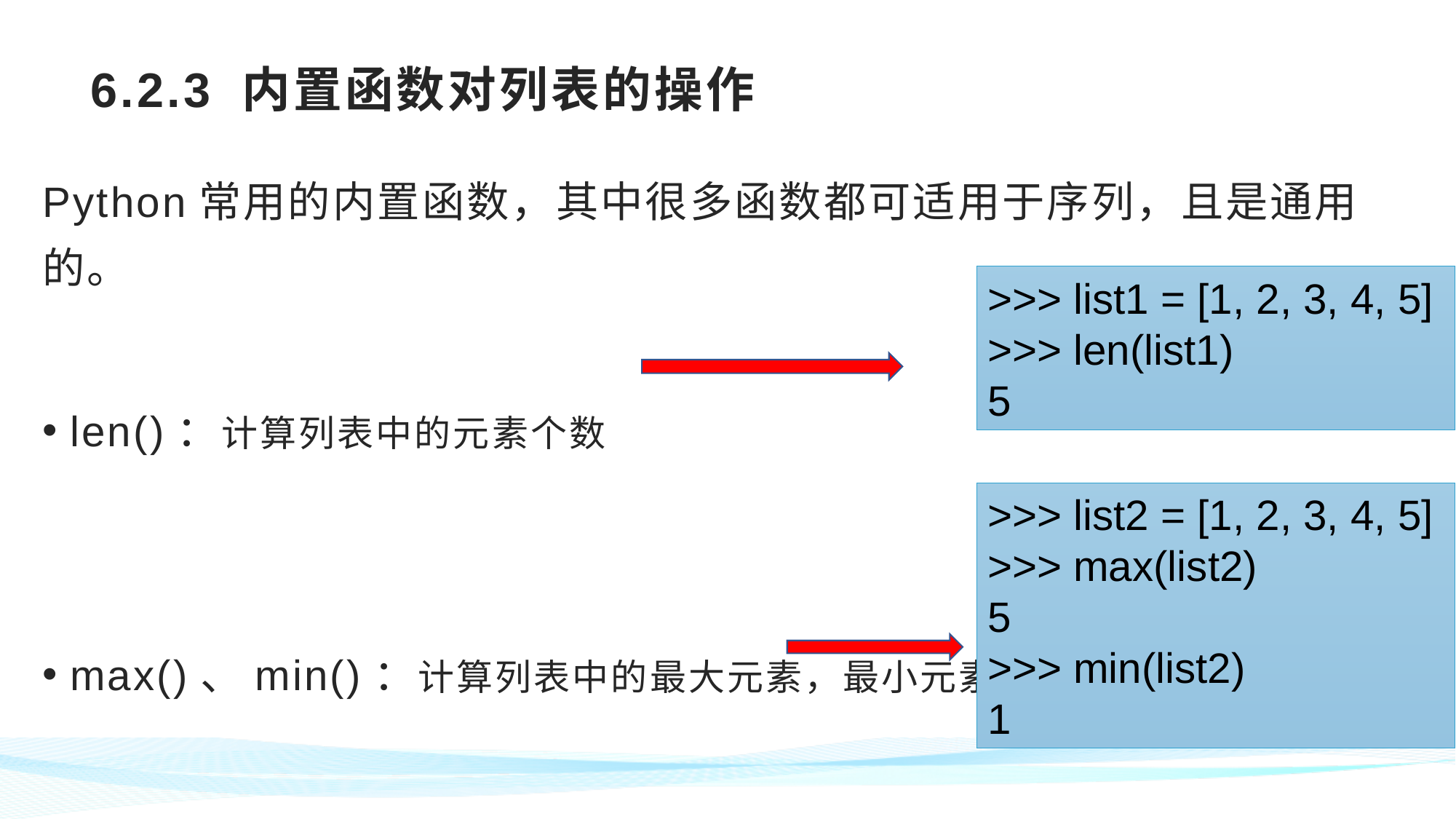

# 6.2.3 内置函数对列表的操作
Python常用的内置函数，其中很多函数都可适用于序列，且是通用的。

len()：计算列表中的元素个数

max()、min()：计算列表中的最大元素，最小元素

>>> list1 = [1, 2, 3, 4, 5]
>>> len(list1)
5

>>> list2 = [1, 2, 3, 4, 5]
>>> max(list2)
5
>>> min(list2)
1

19